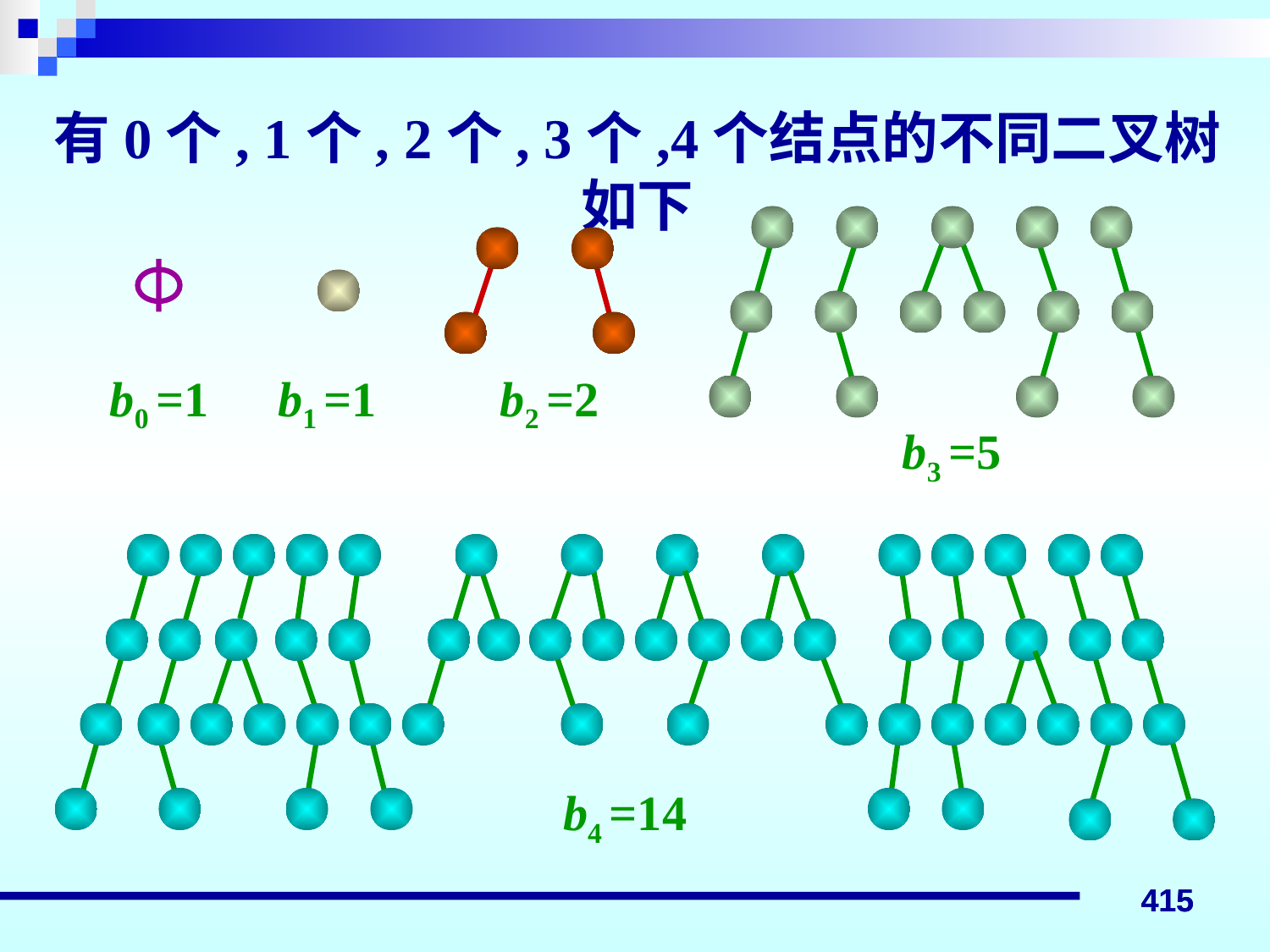

有0个, 1个, 2个, 3个,4个结点的不同二叉树如下

b0 =1
b1 =1
b2 =2

b3 =5

b4 =14

415
415